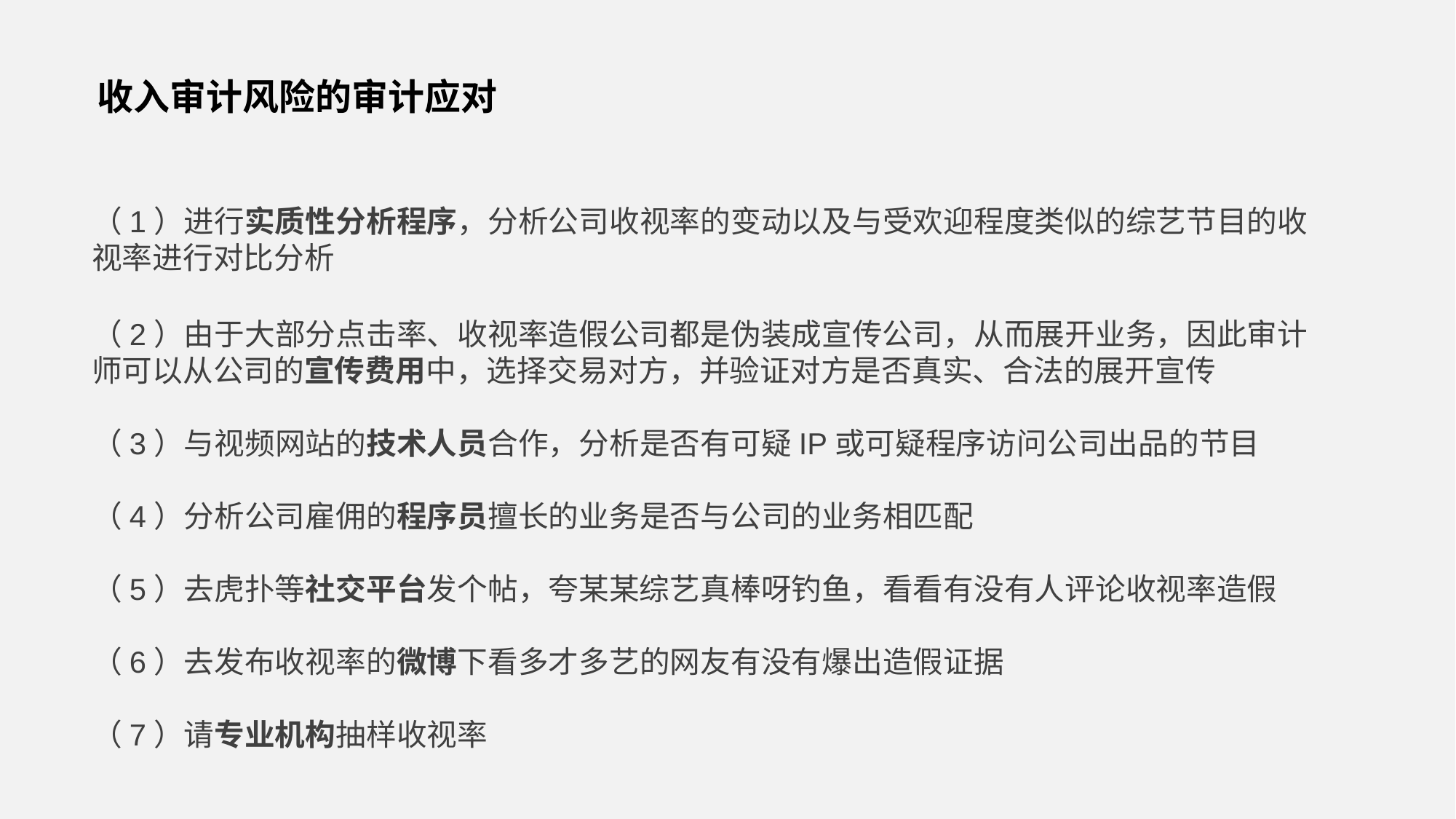

收入审计风险的审计应对
（1）进行实质性分析程序，分析公司收视率的变动以及与受欢迎程度类似的综艺节目的收视率进行对比分析

（2）由于大部分点击率、收视率造假公司都是伪装成宣传公司，从而展开业务，因此审计师可以从公司的宣传费用中，选择交易对方，并验证对方是否真实、合法的展开宣传

（3）与视频网站的技术人员合作，分析是否有可疑IP或可疑程序访问公司出品的节目

（4）分析公司雇佣的程序员擅长的业务是否与公司的业务相匹配

（5）去虎扑等社交平台发个帖，夸某某综艺真棒呀钓鱼，看看有没有人评论收视率造假

（6）去发布收视率的微博下看多才多艺的网友有没有爆出造假证据

（7）请专业机构抽样收视率